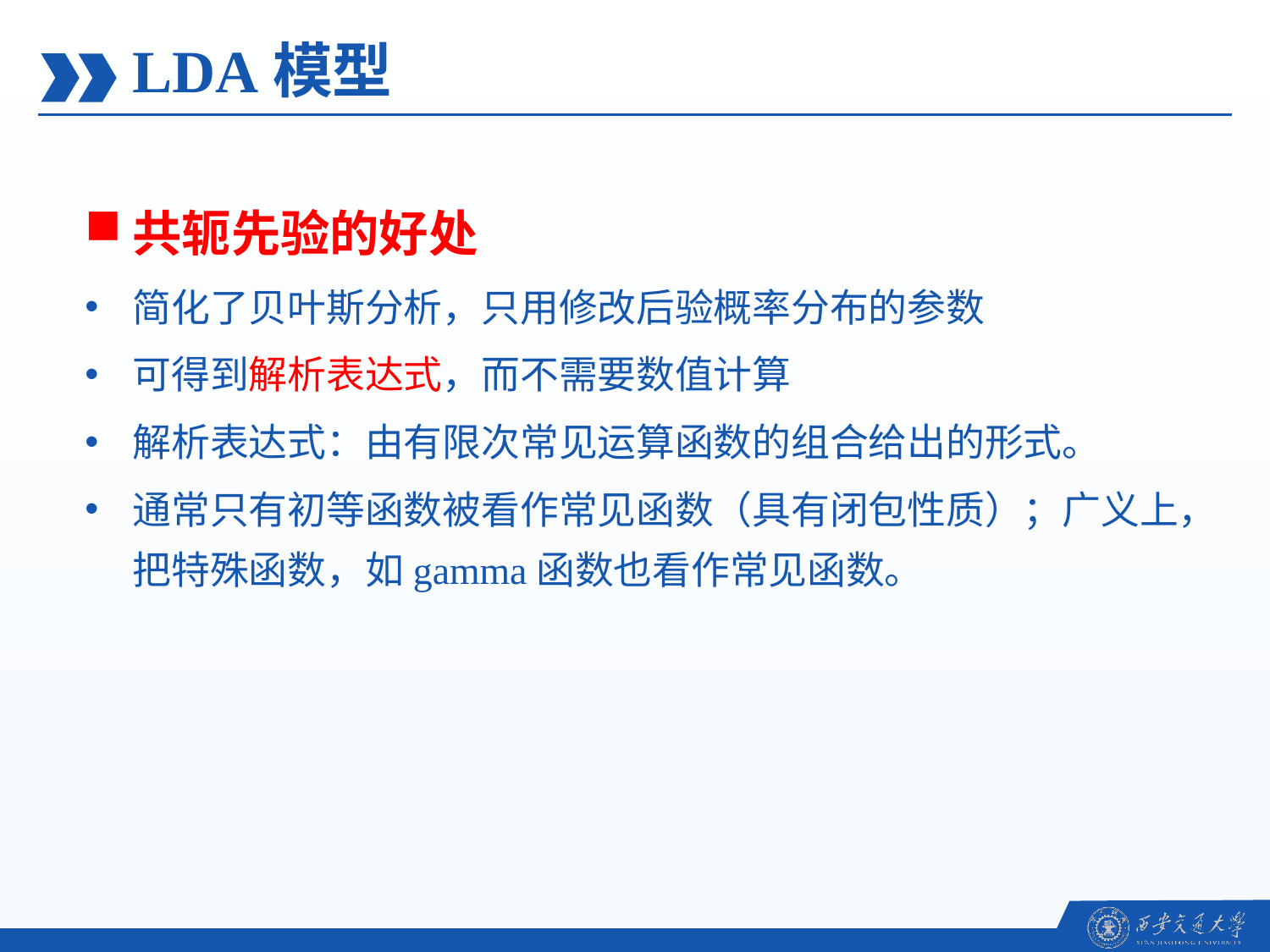

LDA模型
共轭先验的好处
简化了贝叶斯分析，只用修改后验概率分布的参数
可得到解析表达式，而不需要数值计算
解析表达式：由有限次常见运算函数的组合给出的形式。
通常只有初等函数被看作常见函数（具有闭包性质）；广义上，把特殊函数，如gamma函数也看作常见函数。